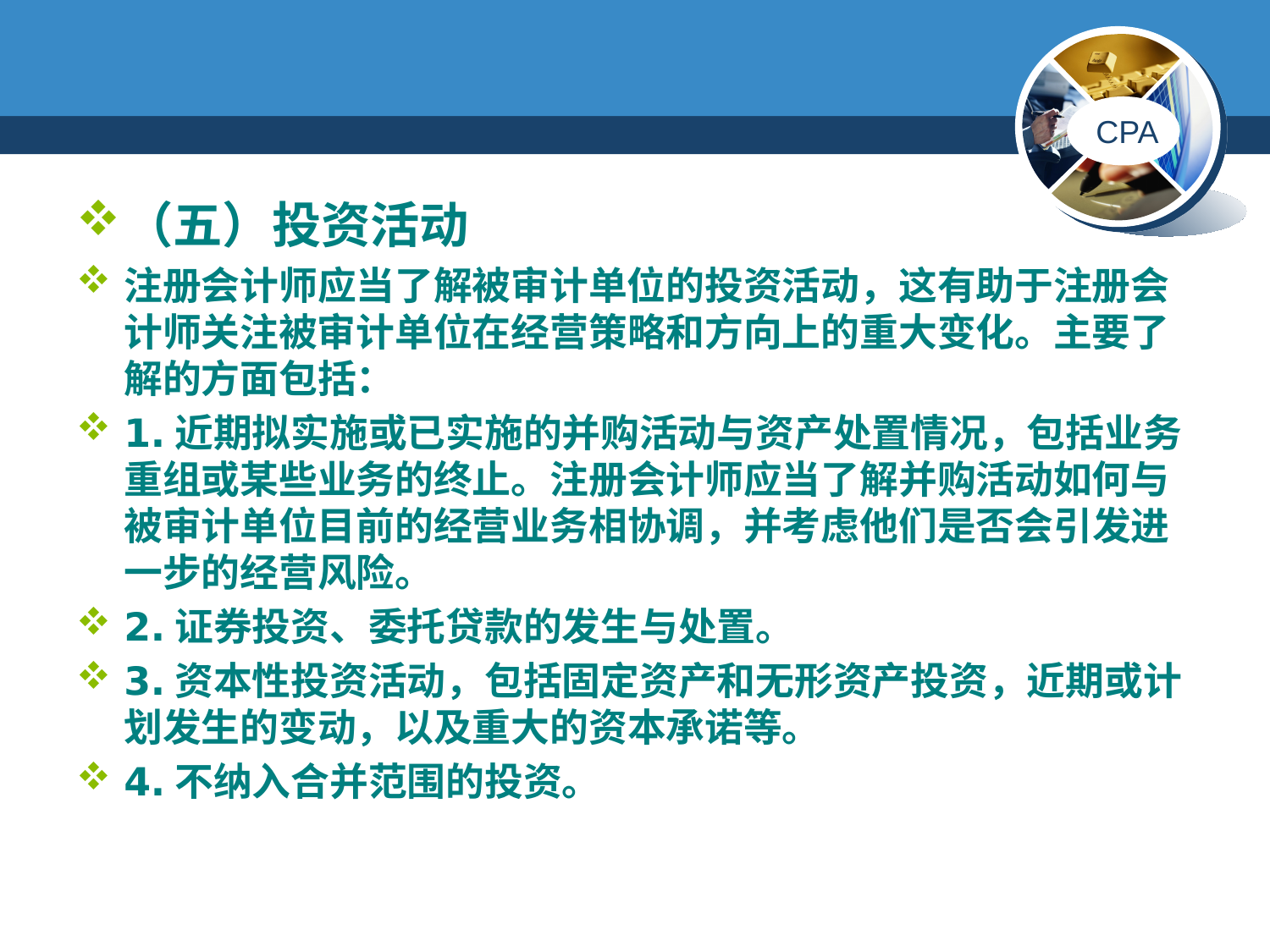

#
（五）投资活动
注册会计师应当了解被审计单位的投资活动，这有助于注册会计师关注被审计单位在经营策略和方向上的重大变化。主要了解的方面包括：
1.近期拟实施或已实施的并购活动与资产处置情况，包括业务重组或某些业务的终止。注册会计师应当了解并购活动如何与被审计单位目前的经营业务相协调，并考虑他们是否会引发进一步的经营风险。
2.证券投资、委托贷款的发生与处置。
3.资本性投资活动，包括固定资产和无形资产投资，近期或计划发生的变动，以及重大的资本承诺等。
4.不纳入合并范围的投资。